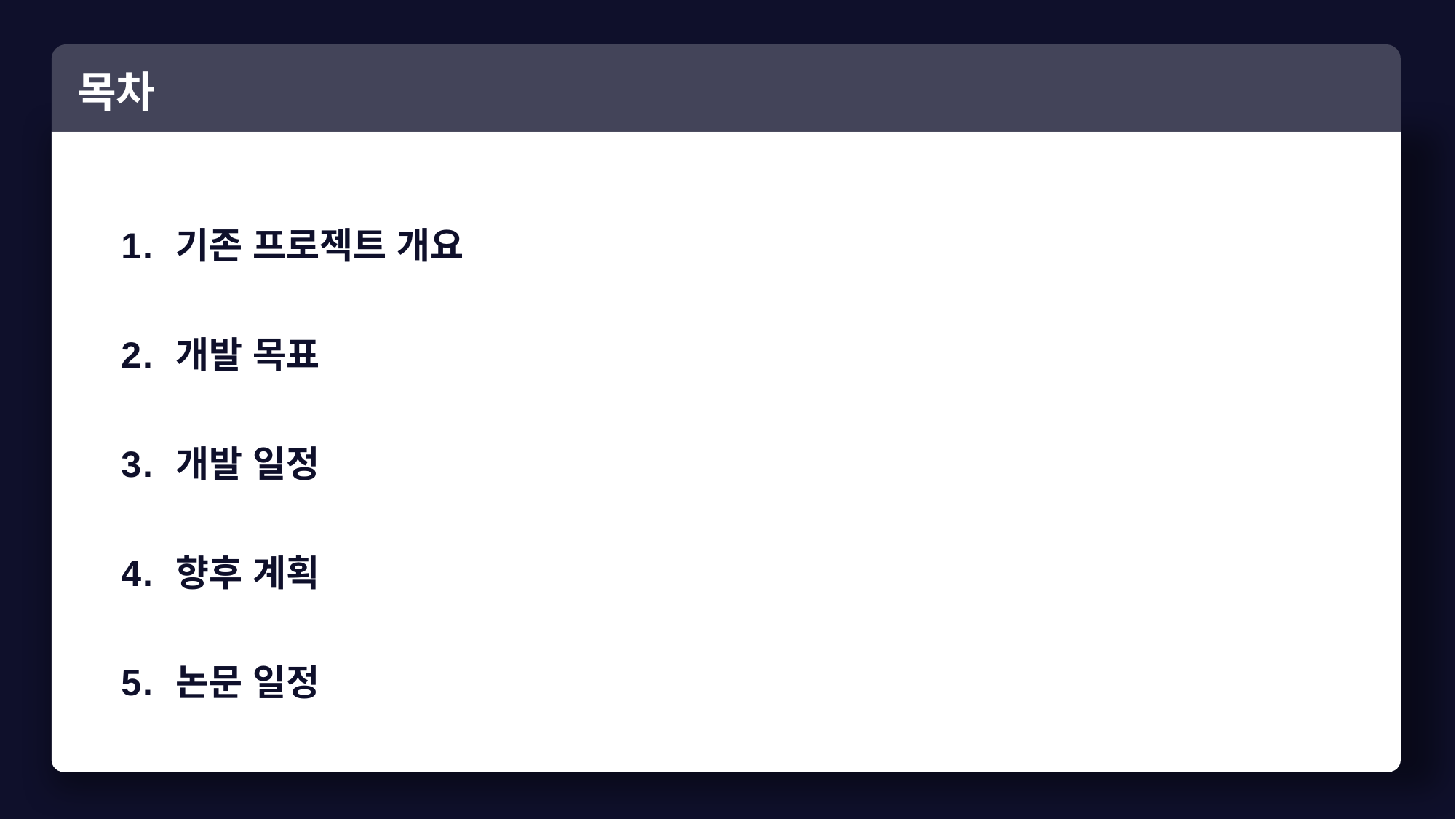

목차

기존 프로젝트 개요
개발 목표
개발 일정
향후 계획
논문 일정